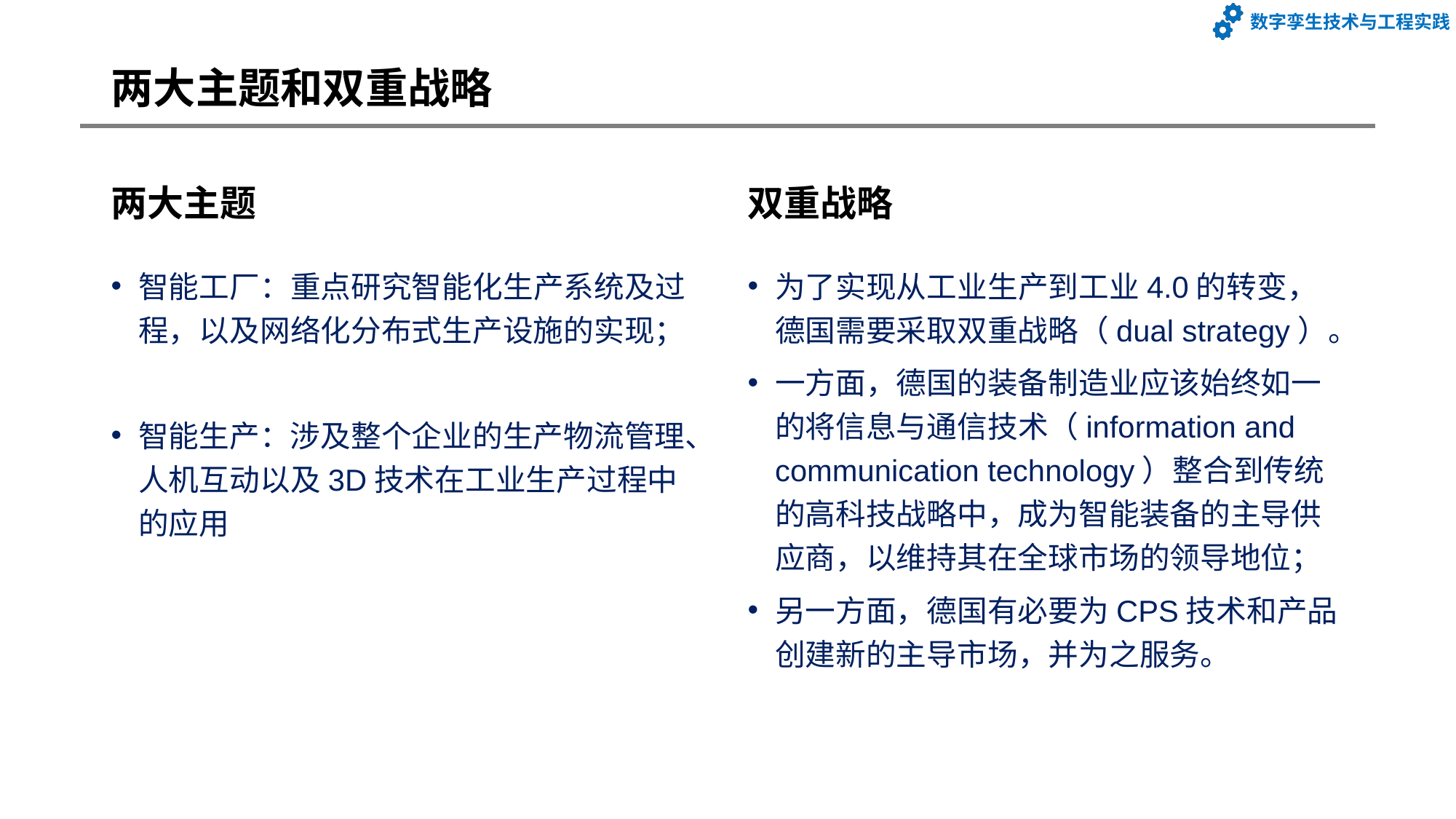

# 两大主题和双重战略
两大主题
双重战略
智能工厂：重点研究智能化生产系统及过程，以及网络化分布式生产设施的实现；

智能生产：涉及整个企业的生产物流管理、人机互动以及3D技术在工业生产过程中的应用

为了实现从工业生产到工业4.0的转变，德国需要采取双重战略（dual strategy）。
一方面，德国的装备制造业应该始终如一的将信息与通信技术（information and communication technology）整合到传统的高科技战略中，成为智能装备的主导供应商，以维持其在全球市场的领导地位；
另一方面，德国有必要为CPS技术和产品创建新的主导市场，并为之服务。
11